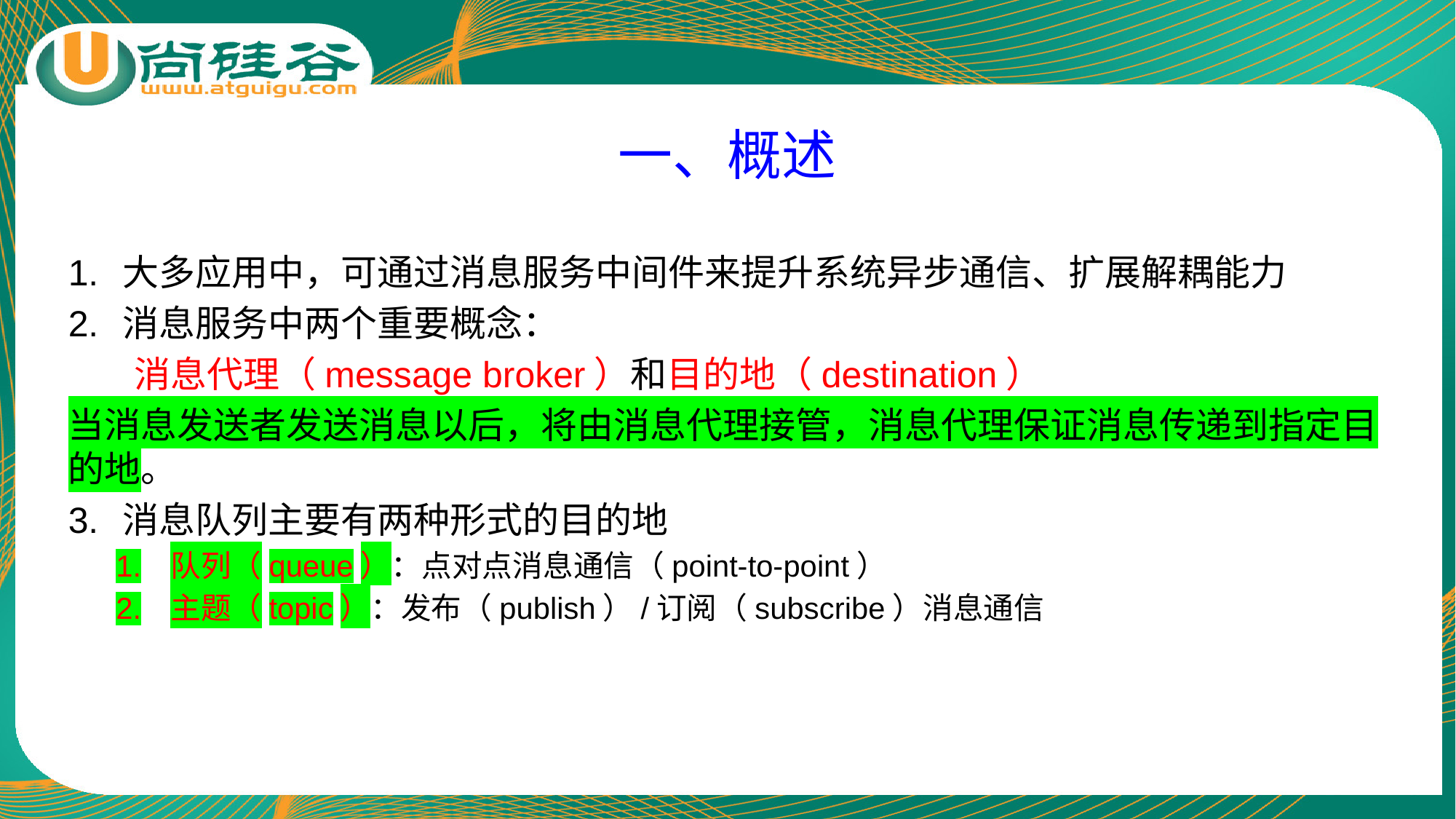

# 一、概述
大多应用中，可通过消息服务中间件来提升系统异步通信、扩展解耦能力
消息服务中两个重要概念：
       消息代理（message broker）和目的地（destination）
当消息发送者发送消息以后，将由消息代理接管，消息代理保证消息传递到指定目的地。
消息队列主要有两种形式的目的地
队列（queue）：点对点消息通信（point-to-point）
主题（topic）：发布（publish）/订阅（subscribe）消息通信